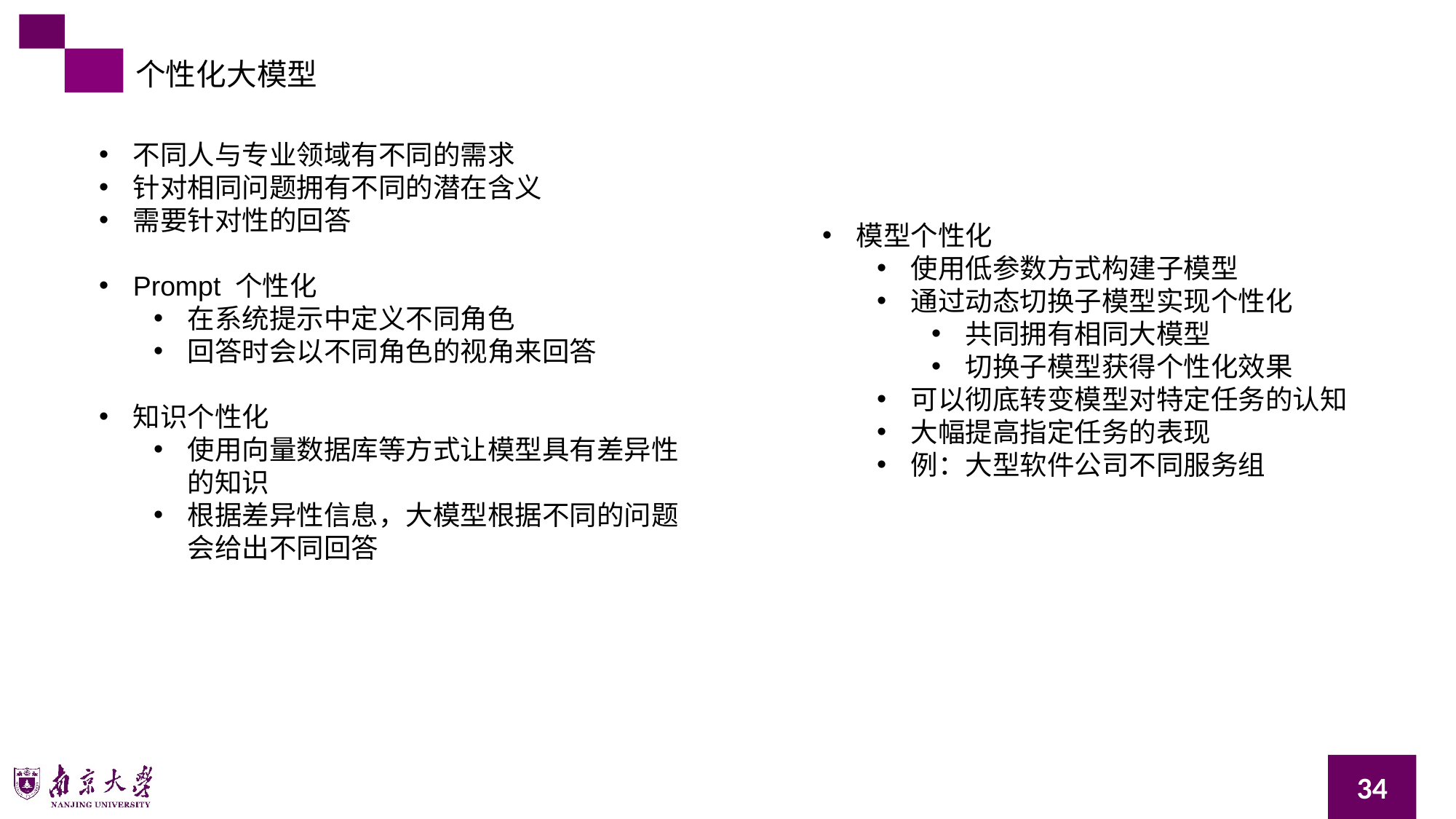

个性化大模型
不同人与专业领域有不同的需求
针对相同问题拥有不同的潜在含义
需要针对性的回答

Prompt 个性化
在系统提示中定义不同角色
回答时会以不同角色的视角来回答

知识个性化
使用向量数据库等方式让模型具有差异性的知识
根据差异性信息，大模型根据不同的问题会给出不同回答

模型个性化
使用低参数方式构建子模型
通过动态切换子模型实现个性化
共同拥有相同大模型
切换子模型获得个性化效果
可以彻底转变模型对特定任务的认知
大幅提高指定任务的表现
例：大型软件公司不同服务组

34